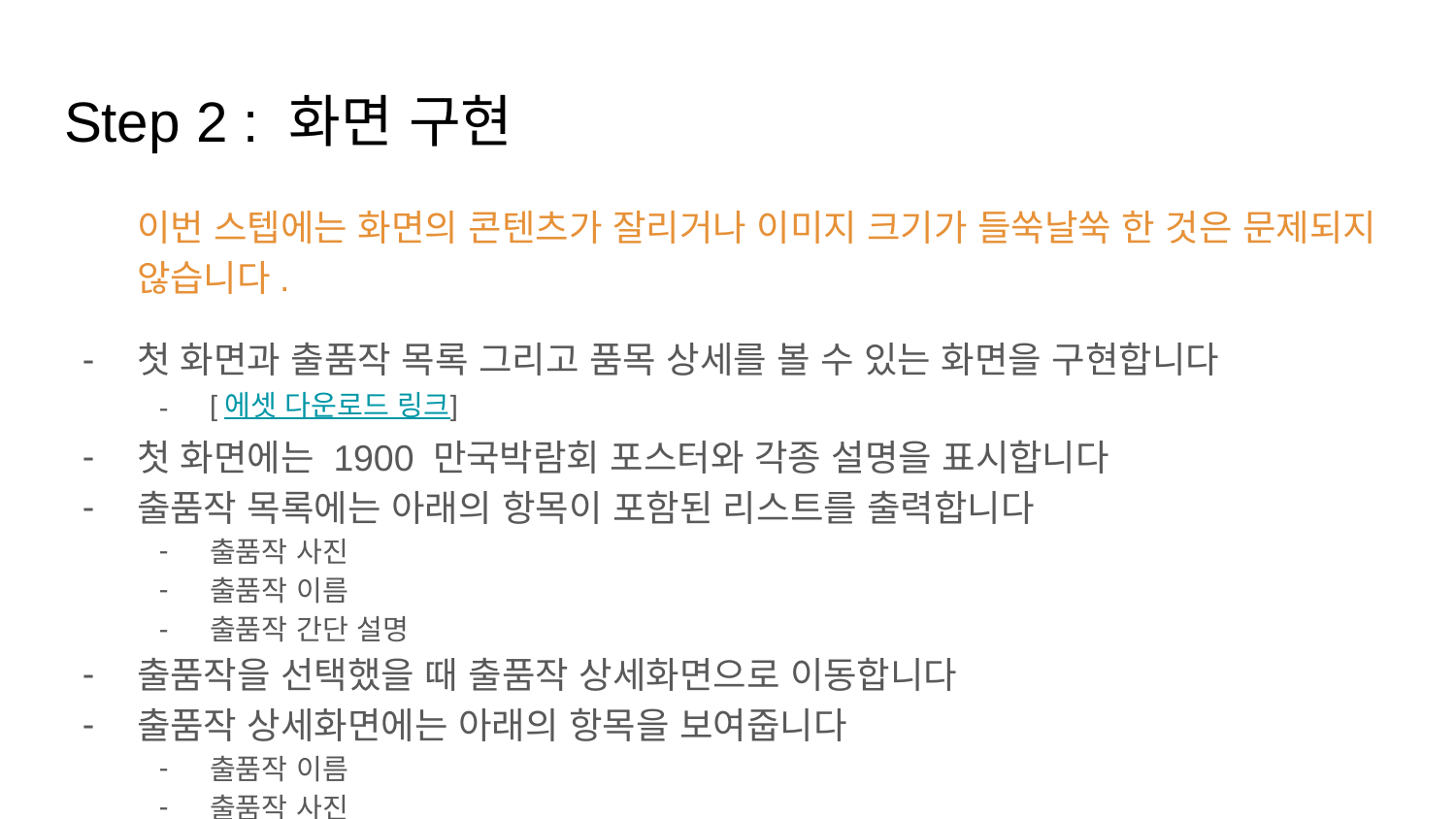

# Step 2 : 화면 구현
이번 스텝에는 화면의 콘텐츠가 잘리거나 이미지 크기가 들쑥날쑥 한 것은 문제되지 않습니다.
첫 화면과 출품작 목록 그리고 품목 상세를 볼 수 있는 화면을 구현합니다
[에셋 다운로드 링크]
첫 화면에는 1900 만국박람회 포스터와 각종 설명을 표시합니다
출품작 목록에는 아래의 항목이 포함된 리스트를 출력합니다
출품작 사진
출품작 이름
출품작 간단 설명
출품작을 선택했을 때 출품작 상세화면으로 이동합니다
출품작 상세화면에는 아래의 항목을 보여줍니다
출품작 이름
출품작 사진
출품작 설명